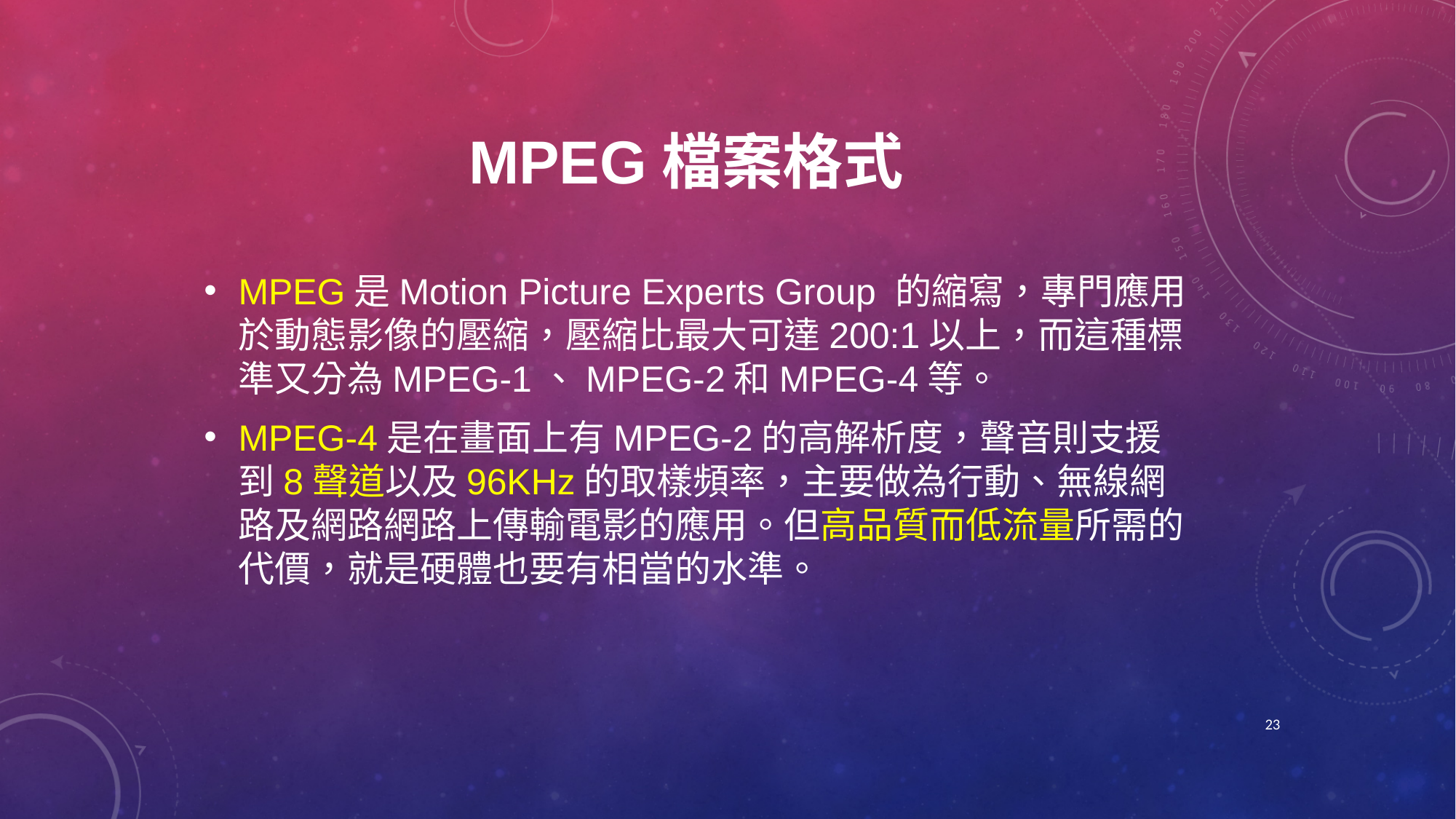

# MPEG檔案格式
MPEG是Motion Picture Experts Group 的縮寫，專門應用於動態影像的壓縮，壓縮比最大可達200:1以上，而這種標準又分為MPEG-1、MPEG-2和MPEG-4等。
MPEG-4是在畫面上有MPEG-2的高解析度，聲音則支援到8聲道以及96KHz的取樣頻率，主要做為行動、無線網路及網路網路上傳輸電影的應用。但高品質而低流量所需的代價，就是硬體也要有相當的水準。
23